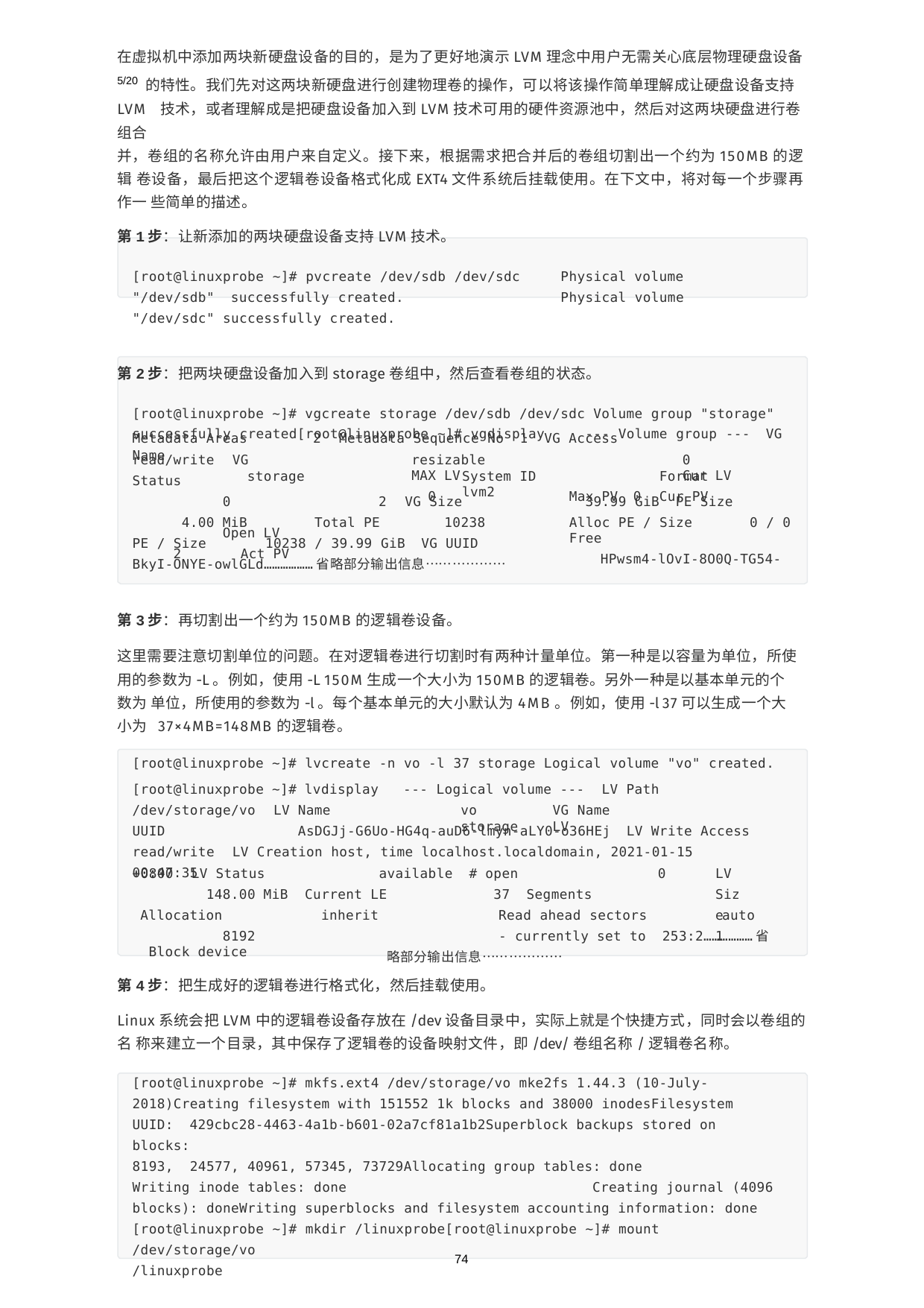

在虚拟机中添加两块新硬盘设备的目的，是为了更好地演示LVM理念中用户无需关心底层物理硬盘设备5/20 的特性。我们先对这两块新硬盘进行创建物理卷的操作，可以将该操作简单理解成让硬盘设备支持LVM  技术，或者理解成是把硬盘设备加入到LVM技术可用的硬件资源池中，然后对这两块硬盘进行卷组合
并，卷组的名称允许由用户来自定义。接下来，根据需求把合并后的卷组切割出一个约为150MB的逻辑 卷设备，最后把这个逻辑卷设备格式化成EXT4文件系统后挂载使用。在下文中，将对每一个步骤再作一 些简单的描述。
第1步：让新添加的两块硬盘设备支持LVM技术。

[root@linuxprobe ~]# pvcreate /dev/sdb /dev/sdc	Physical volume "/dev/sdb"  successfully created.	Physical volume "/dev/sdc" successfully created.

第2步：把两块硬盘设备加入到storage卷组中，然后查看卷组的状态。

[root@linuxprobe ~]# vgcreate storage /dev/sdb /dev/sdc Volume group "storage"  successfully created[root@linuxprobe ~]# vgdisplay	--- Volume group ---	VG Name
storage	System ID	Format	lvm2

Metadata Areas  read/write	VG Status
0	Open LV
2	Act PV
2	Metadata Sequence No	1	VG Access
resizable	MAX LV
0	Max PV
0	Cur LV
0	Cur PV
2	VG Size	39.99 GiB	PE Size
10238	Alloc PE / Size	0 / 0	Free
HPwsm4-lOvI-8O0Q-TG54-
4.00 MiB	Total PE
PE / Size	10238 / 39.99 GiB	VG UUID
BkyI-ONYE-owlGLd………………省略部分输出信息………………

第3步：再切割出一个约为150MB的逻辑卷设备。
这里需要注意切割单位的问题。在对逻辑卷进行切割时有两种计量单位。第一种是以容量为单位，所使 用的参数为-L。例如，使用-L 150M生成一个大小为150MB的逻辑卷。另外一种是以基本单元的个数为 单位，所使用的参数为-l。每个基本单元的大小默认为4MB。例如，使用-l 37可以生成一个大小为  37×4MB=148MB的逻辑卷。

[root@linuxprobe ~]# lvcreate -n vo -l 37 storage Logical volume "vo" created.

[root@linuxprobe ~]# lvdisplay
/dev/storage/vo	LV Name
--- Logical volume ---	LV Path
vo	VG Name	storage	LV
UUID		AsDGJj-G6Uo-HG4q-auD6-lmyn-aLY0-o36HEj	LV Write Access  read/write	LV Creation host, time localhost.localdomain, 2021-01-15 00:47:35
+0800	LV Status
148.00 MiB  Allocation
8192	Block device
available	# open
Current LE	37	Segments
0	LV Size   1
inherit		Read ahead sectors	auto	- currently set to  253:2………………省略部分输出信息………………
第4步：把生成好的逻辑卷进行格式化，然后挂载使用。
Linux系统会把LVM中的逻辑卷设备存放在/dev设备目录中，实际上就是个快捷方式，同时会以卷组的名 称来建立一个目录，其中保存了逻辑卷的设备映射文件，即/dev/卷组名称/逻辑卷名称。

[root@linuxprobe ~]# mkfs.ext4 /dev/storage/vo mke2fs 1.44.3 (10-July-  2018)Creating filesystem with 151552 1k blocks and 38000 inodesFilesystem UUID:  429cbc28-4463-4a1b-b601-02a7cf81a1b2Superblock backups stored on blocks:	8193,  24577, 40961, 57345, 73729Allocating group tables: done
Writing inode tables: done	Creating journal (4096  blocks): doneWriting superblocks and filesystem accounting information: done  [root@linuxprobe ~]# mkdir /linuxprobe[root@linuxprobe ~]# mount /dev/storage/vo
/linuxprobe

74